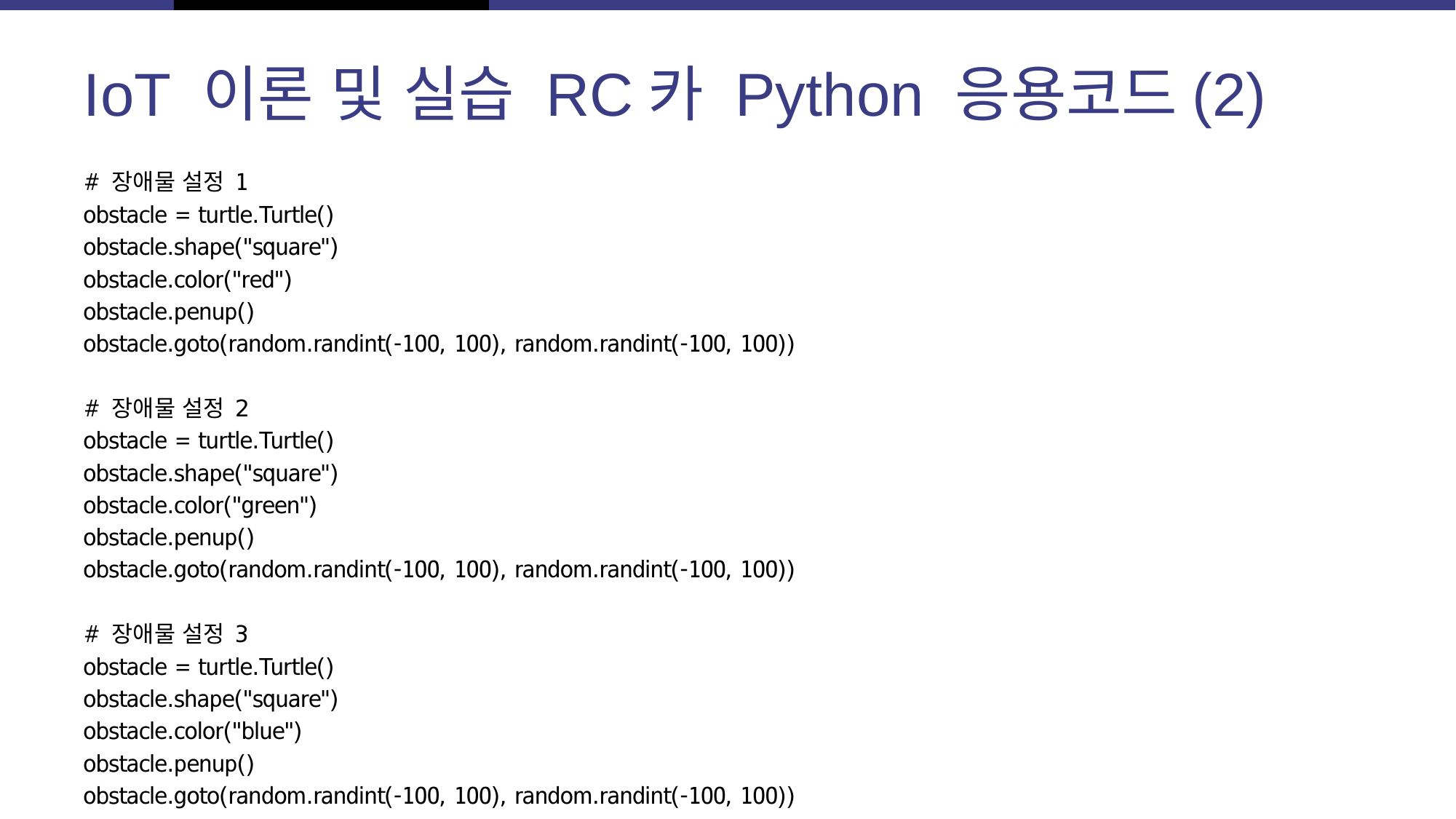

# IoT 이론 및 실습 RC카 Python 응용코드(2)
# 장애물 설정 1
obstacle = turtle.Turtle()
obstacle.shape("square")
obstacle.color("red")
obstacle.penup()
obstacle.goto(random.randint(-100, 100), random.randint(-100, 100))

# 장애물 설정 2
obstacle = turtle.Turtle()
obstacle.shape("square")
obstacle.color("green")
obstacle.penup()
obstacle.goto(random.randint(-100, 100), random.randint(-100, 100))

# 장애물 설정 3
obstacle = turtle.Turtle()
obstacle.shape("square")
obstacle.color("blue")
obstacle.penup()
obstacle.goto(random.randint(-100, 100), random.randint(-100, 100))